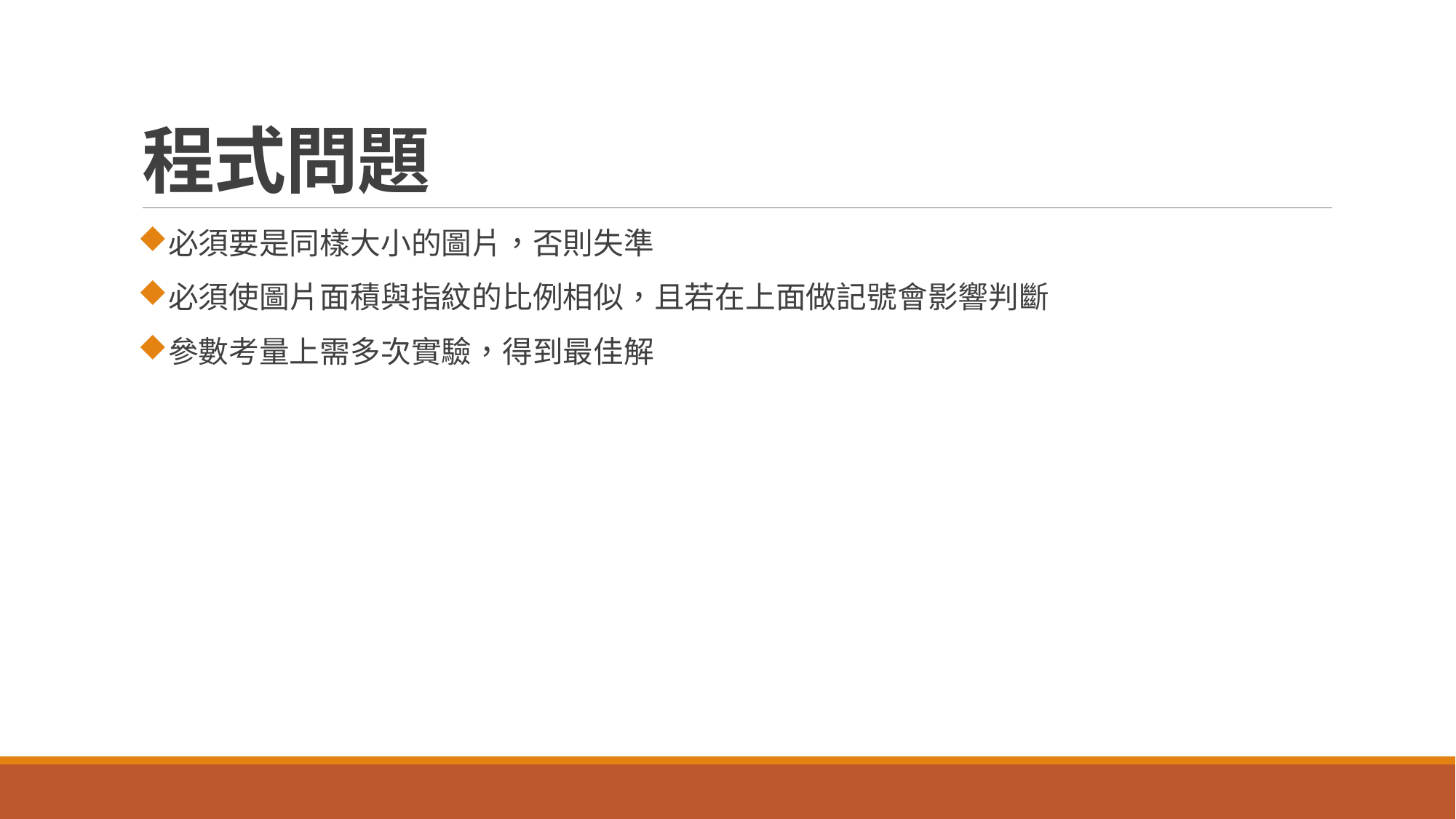

# 程式問題
必須要是同樣大小的圖片，否則失準
必須使圖片面積與指紋的比例相似，且若在上面做記號會影響判斷
參數考量上需多次實驗，得到最佳解